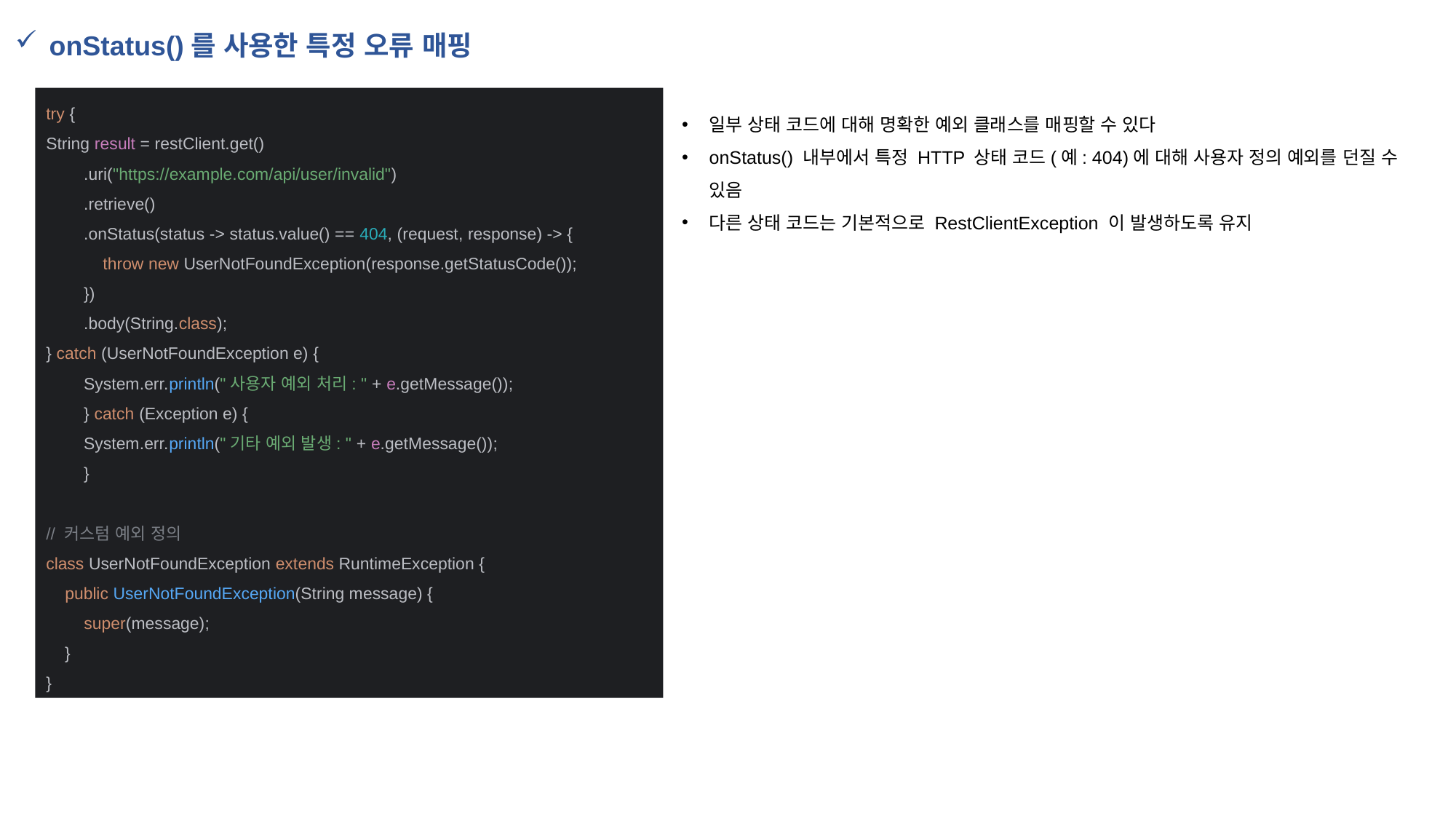

onStatus()를 사용한 특정 오류 매핑
try {
String result = restClient.get()
        .uri("https://example.com/api/user/invalid")
        .retrieve()
        .onStatus(status -> status.value() == 404, (request, response) -> {
            throw new UserNotFoundException(response.getStatusCode());
        })
        .body(String.class);
} catch (UserNotFoundException e) {
        System.err.println("사용자 예외 처리: " + e.getMessage());
        } catch (Exception e) {
        System.err.println("기타 예외 발생: " + e.getMessage());
        }
// 커스텀 예외 정의
class UserNotFoundException extends RuntimeException {
    public UserNotFoundException(String message) {
        super(message);
    }
}
일부 상태 코드에 대해 명확한 예외 클래스를 매핑할 수 있다
onStatus() 내부에서 특정 HTTP 상태 코드(예: 404)에 대해 사용자 정의 예외를 던질 수 있음
다른 상태 코드는 기본적으로 RestClientException 이 발생하도록 유지